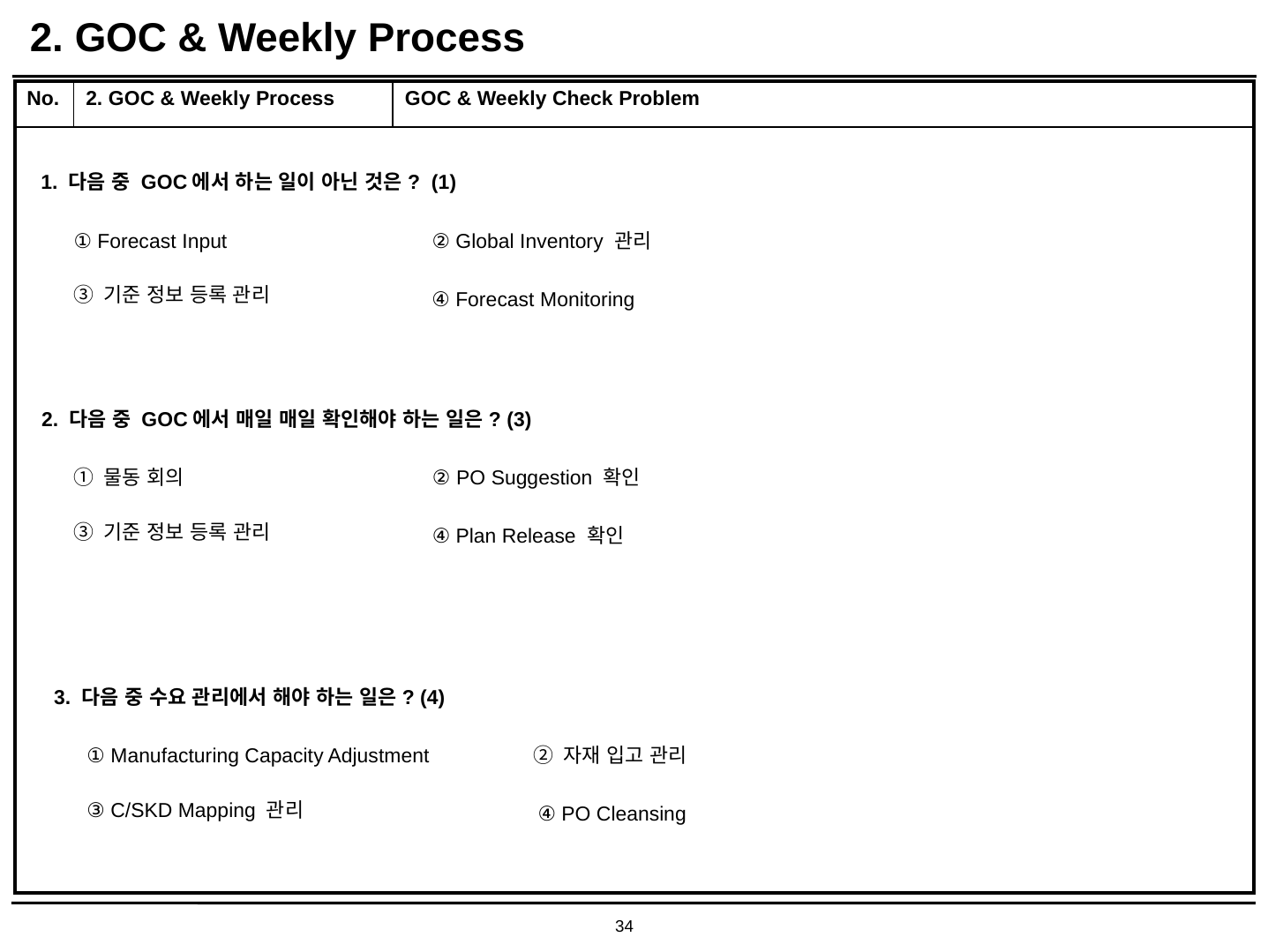

# 2. GOC & Weekly Process
| No. | 2. GOC & Weekly Process | GOC & Weekly Check Problem |
| --- | --- | --- |
|  |  |  |
1. 다음 중 GOC에서 하는 일이 아닌 것은?  (1)
① Forecast Input
② Global Inventory 관리
③ 기준 정보 등록 관리
④ Forecast Monitoring
2. 다음 중 GOC에서 매일 매일 확인해야 하는 일은? (3)
① 물동 회의
② PO Suggestion 확인
③ 기준 정보 등록 관리
④ Plan Release 확인
3. 다음 중 수요 관리에서 해야 하는 일은? (4)
① Manufacturing Capacity Adjustment
② 자재 입고 관리
③ C/SKD Mapping 관리
④ PO Cleansing
34